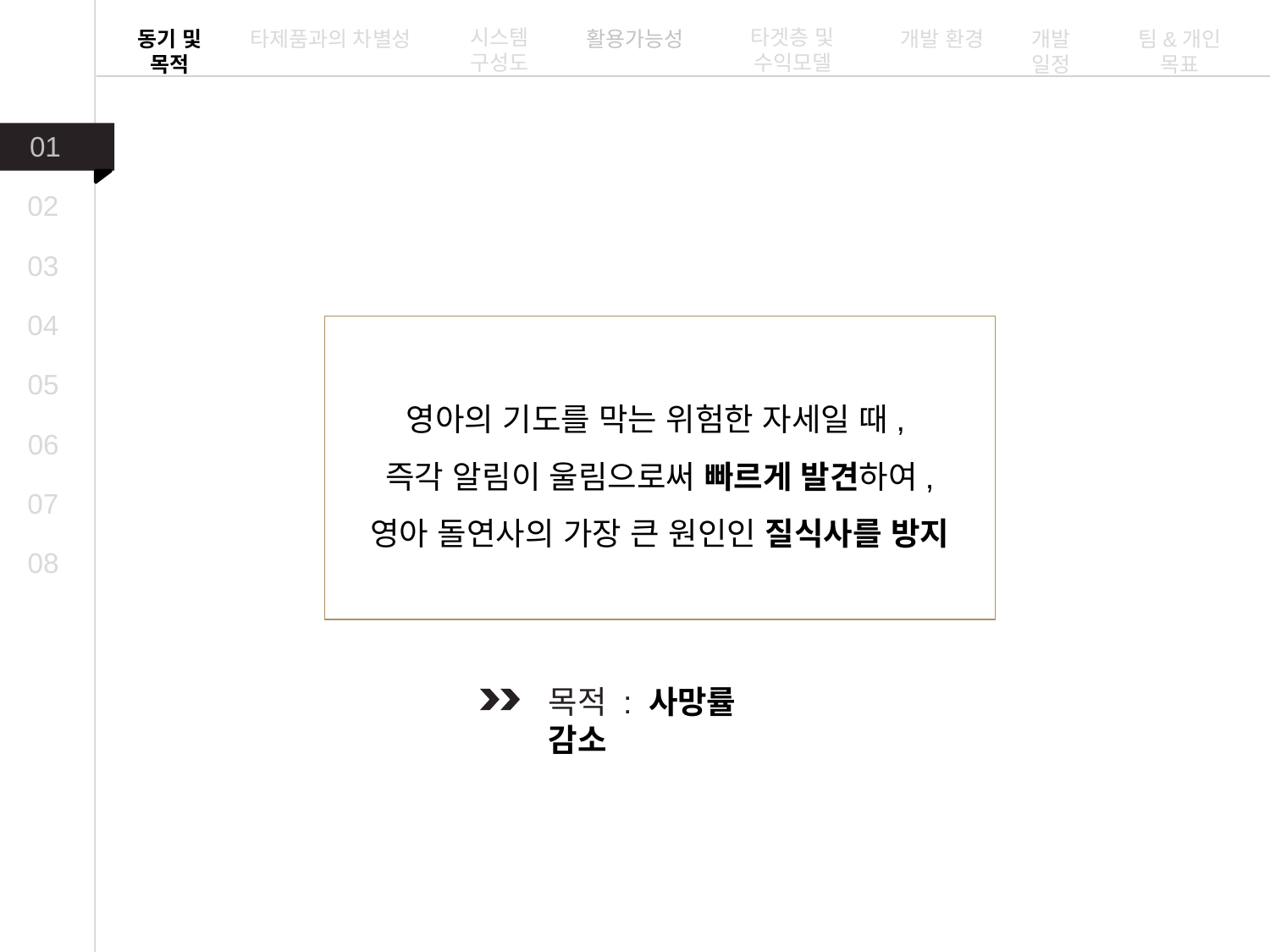

시스템 구성도
타겟층 및 수익모델
동기 및 목적
타제품과의 차별성
활용가능성
개발 환경
개발 일정
팀&개인 목표
01

02
03
04

05
영아의 기도를 막는 위험한 자세일 때,
즉각 알림이 울림으로써 빠르게 발견하여,
영아 돌연사의 가장 큰 원인인 질식사를 방지
06
07
08
목적 : 사망률 감소